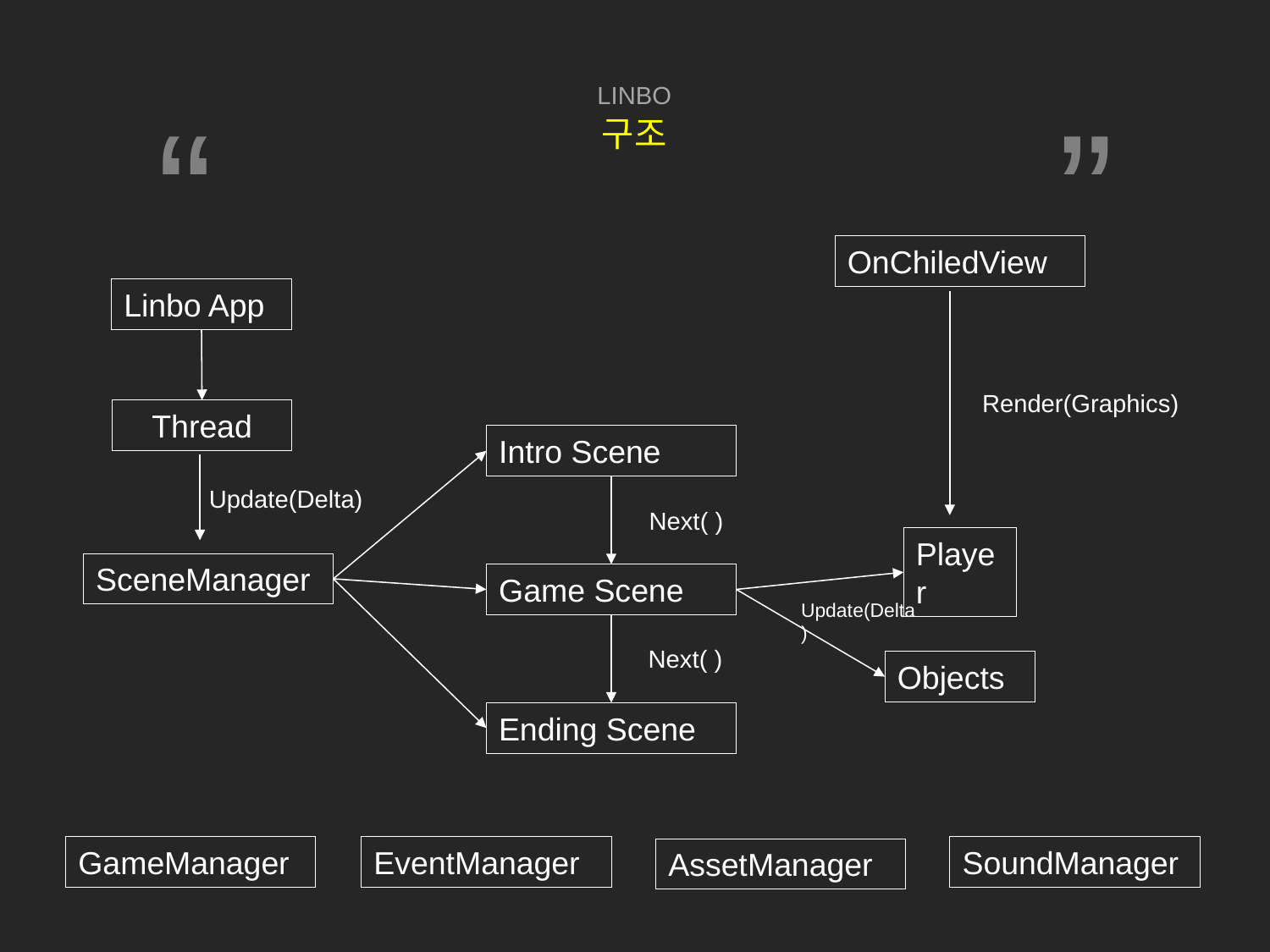

LINBO
구조
“                  ”
OnChiledView
Linbo App
Render(Graphics)
Thread
Intro Scene
Update(Delta)
Next( )
Player
SceneManager
Game Scene
Update(Delta)
Next( )
Objects
Ending Scene
GameManager
EventManager
SoundManager
AssetManager